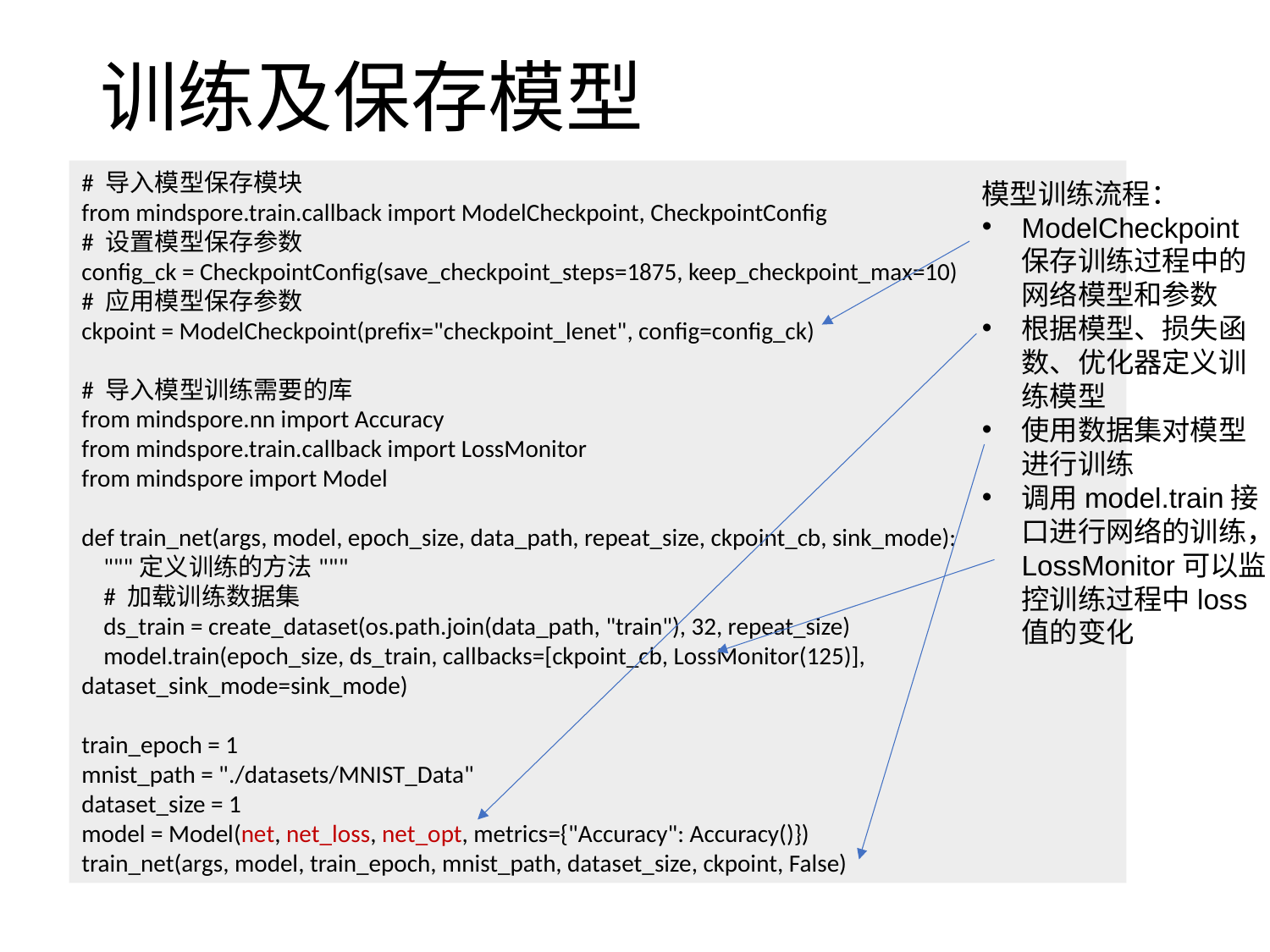

训练及保存模型
# 导入模型保存模块
from mindspore.train.callback import ModelCheckpoint, CheckpointConfig
# 设置模型保存参数
config_ck = CheckpointConfig(save_checkpoint_steps=1875, keep_checkpoint_max=10)
# 应用模型保存参数
ckpoint = ModelCheckpoint(prefix="checkpoint_lenet", config=config_ck)

# 导入模型训练需要的库
from mindspore.nn import Accuracy
from mindspore.train.callback import LossMonitor
from mindspore import Model

def train_net(args, model, epoch_size, data_path, repeat_size, ckpoint_cb, sink_mode):
    """定义训练的方法"""
    # 加载训练数据集
    ds_train = create_dataset(os.path.join(data_path, "train"), 32, repeat_size)
    model.train(epoch_size, ds_train, callbacks=[ckpoint_cb, LossMonitor(125)], dataset_sink_mode=sink_mode)

train_epoch = 1
mnist_path = "./datasets/MNIST_Data"
dataset_size = 1
model = Model(net, net_loss, net_opt, metrics={"Accuracy": Accuracy()})
train_net(args, model, train_epoch, mnist_path, dataset_size, ckpoint, False)
模型训练流程：
ModelCheckpoint保存训练过程中的网络模型和参数
根据模型、损失函数、优化器定义训练模型
使用数据集对模型进行训练
调用model.train接口进行网络的训练，LossMonitor可以监控训练过程中loss值的变化